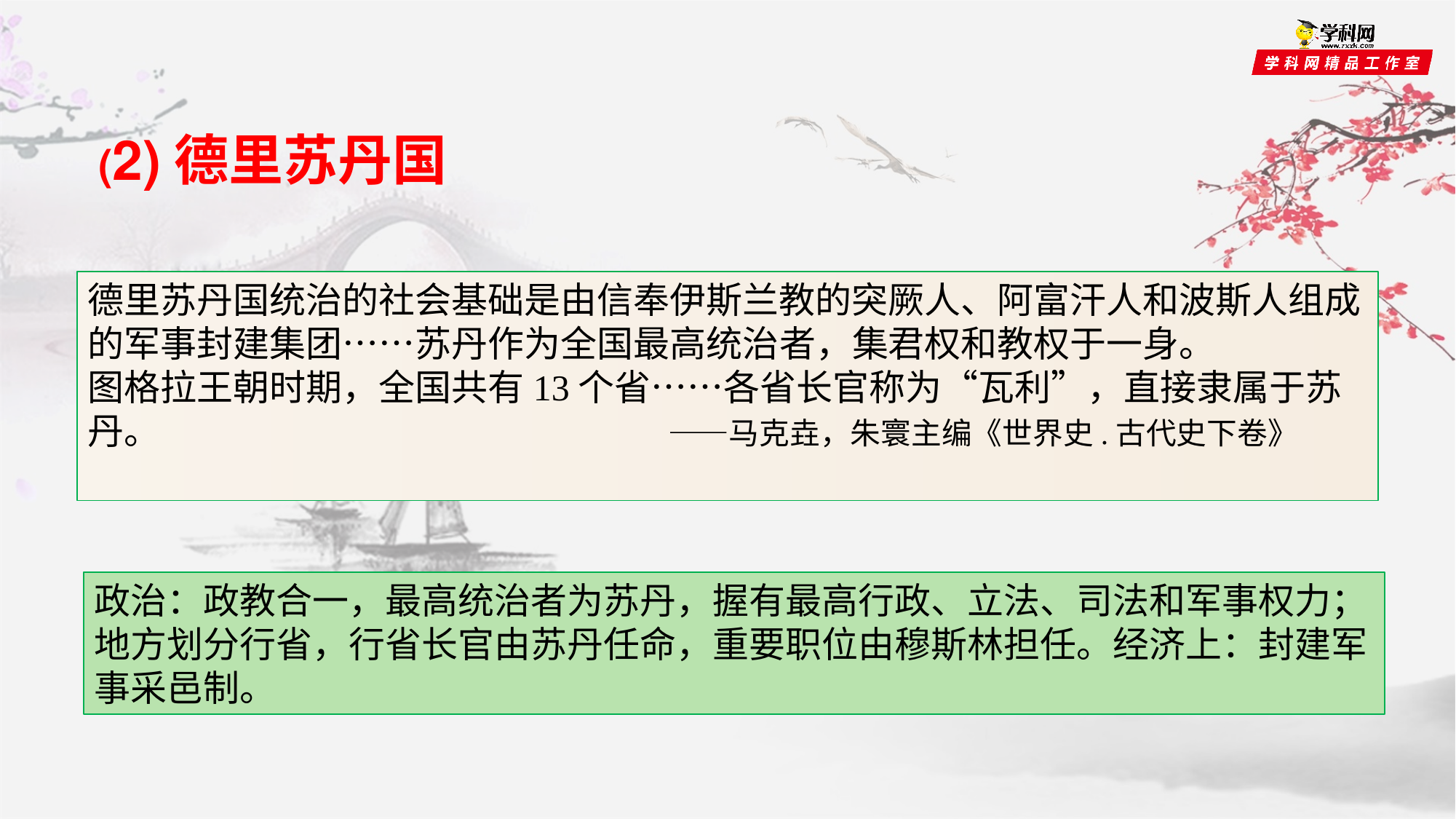

#
(2)德里苏丹国
德里苏丹国统治的社会基础是由信奉伊斯兰教的突厥人、阿富汗人和波斯人组成的军事封建集团……苏丹作为全国最高统治者，集君权和教权于一身。
图格拉王朝时期，全国共有13个省……各省长官称为“瓦利”，直接隶属于苏丹。                                                              ——马克垚，朱寰主编《世界史.古代史下卷》

政治：政教合一，最高统治者为苏丹，握有最高行政、立法、司法和军事权力；地方划分行省，行省长官由苏丹任命，重要职位由穆斯林担任。经济上：封建军事采邑制。